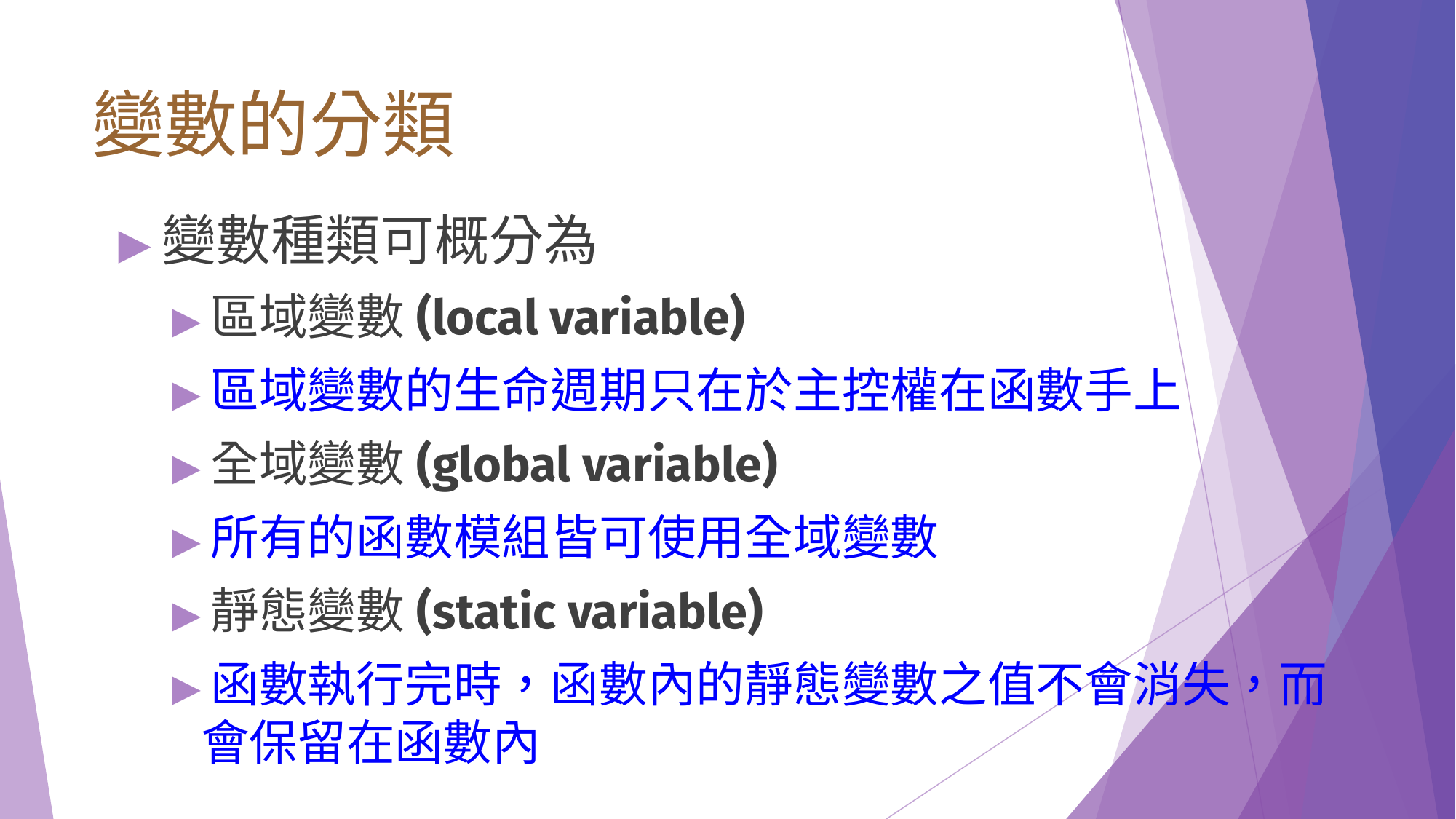

# 變數的分類
變數種類可概分為
區域變數(local variable)
區域變數的生命週期只在於主控權在函數⼿上
全域變數(global variable)
所有的函數模組皆可使⽤全域變數
靜態變數(static variable)
函數執⾏完時，函數內的靜態變數之值不會消失，⽽會保留在函數內